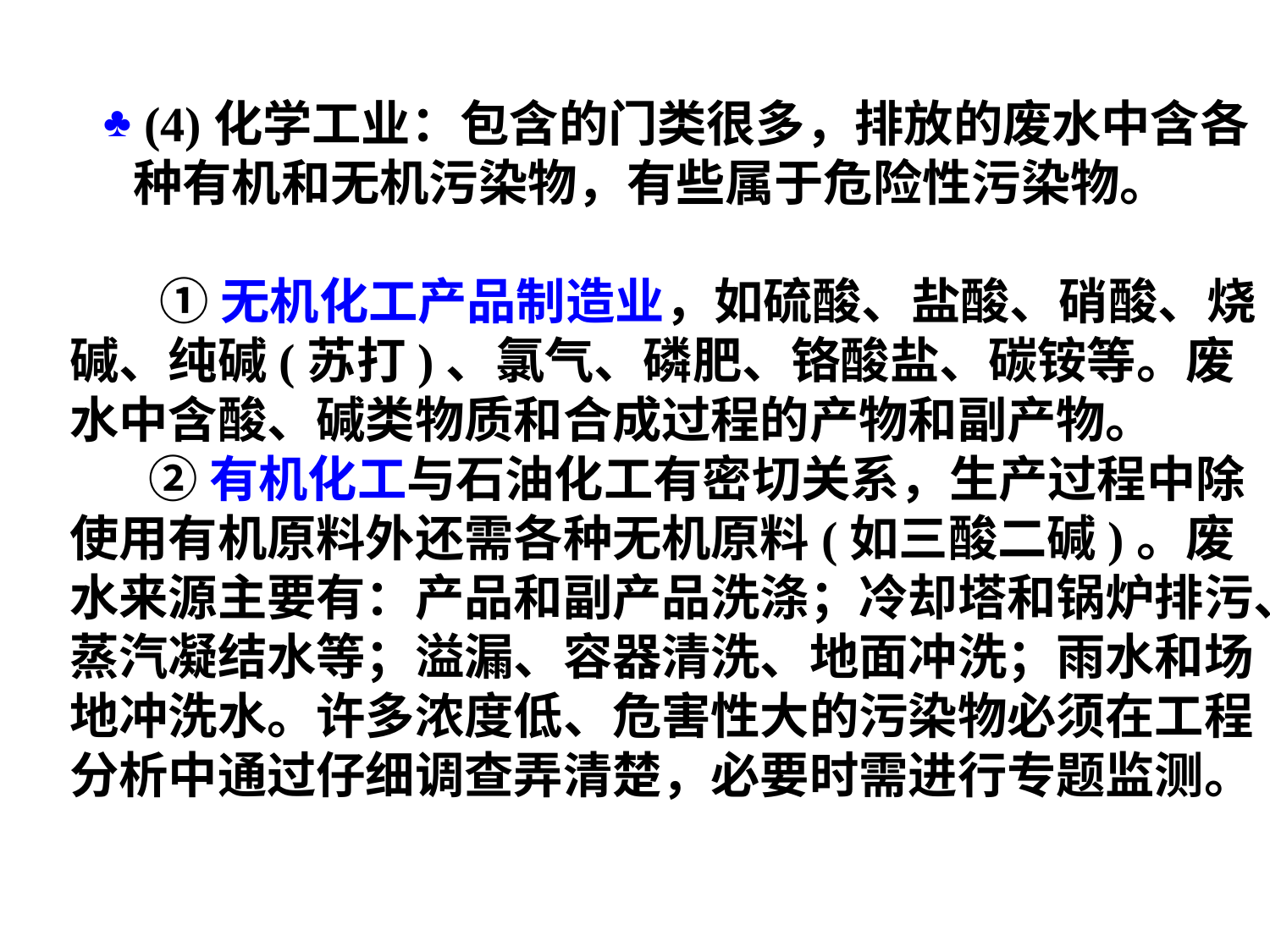

(4)化学工业：包含的门类很多，排放的废水中含各种有机和无机污染物，有些属于危险性污染物。

        ①无机化工产品制造业，如硫酸、盐酸、硝酸、烧碱、纯碱(苏打)、氯气、磷肥、铬酸盐、碳铵等。废水中含酸、碱类物质和合成过程的产物和副产物。
       ②有机化工与石油化工有密切关系，生产过程中除使用有机原料外还需各种无机原料(如三酸二碱)。废水来源主要有：产品和副产品洗涤；冷却塔和锅炉排污、蒸汽凝结水等；溢漏、容器清洗、地面冲洗；雨水和场地冲洗水。许多浓度低、危害性大的污染物必须在工程分析中通过仔细调查弄清楚，必要时需进行专题监测。